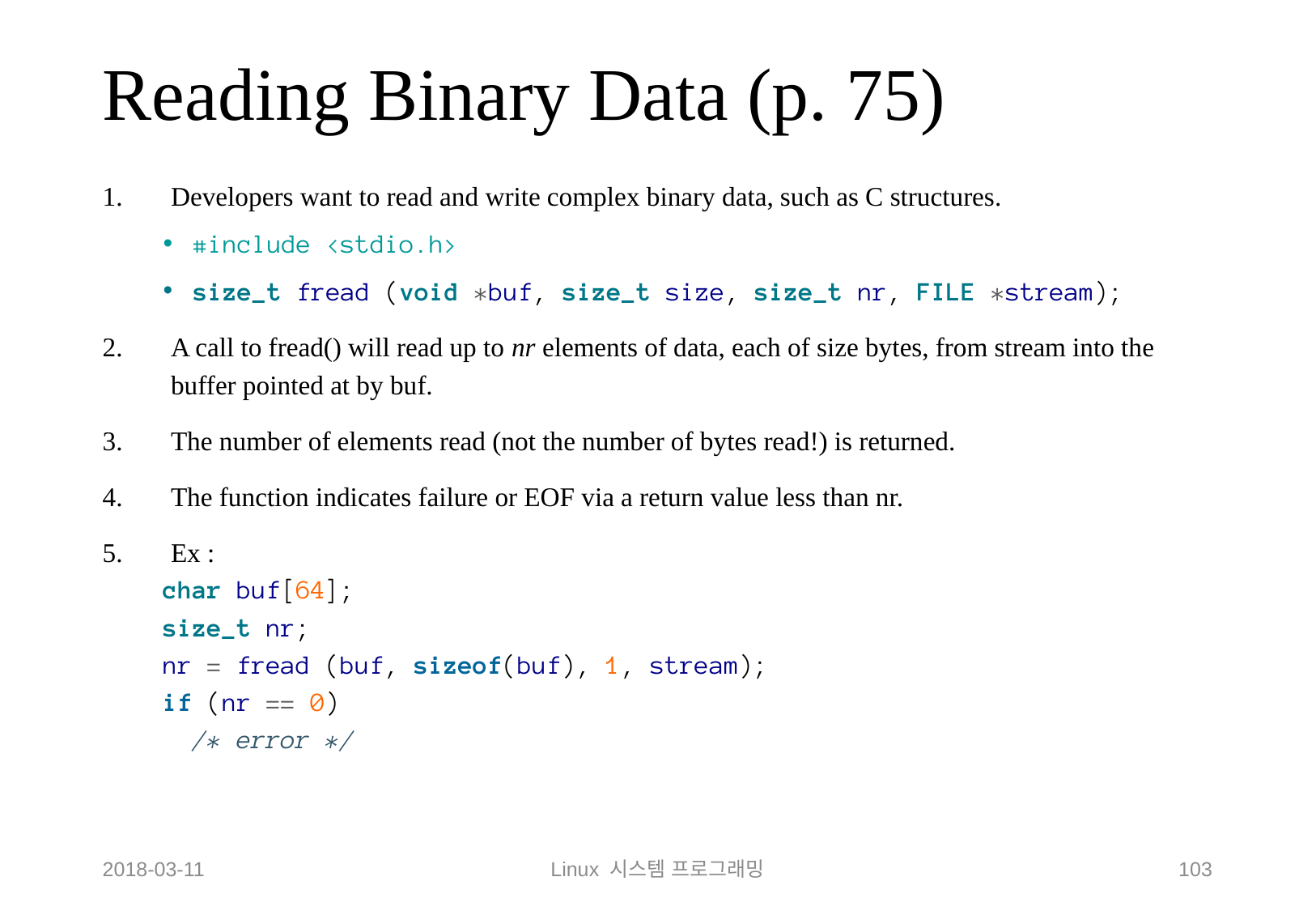

# Reading Binary Data (p. 75)
Developers want to read and write complex binary data, such as C structures.
#include <stdio.h>
size_t fread (void *buf, size_t size, size_t nr, FILE *stream);
A call to fread() will read up to nr elements of data, each of size bytes, from stream into the buffer pointed at by buf.
The number of elements read (not the number of bytes read!) is returned.
The function indicates failure or EOF via a return value less than nr.
Ex :
char buf[64];
size_t nr;
nr = fread (buf, sizeof(buf), 1, stream);
if (nr == 0)
  /* error */
2018-03-11
Linux 시스템 프로그래밍
103